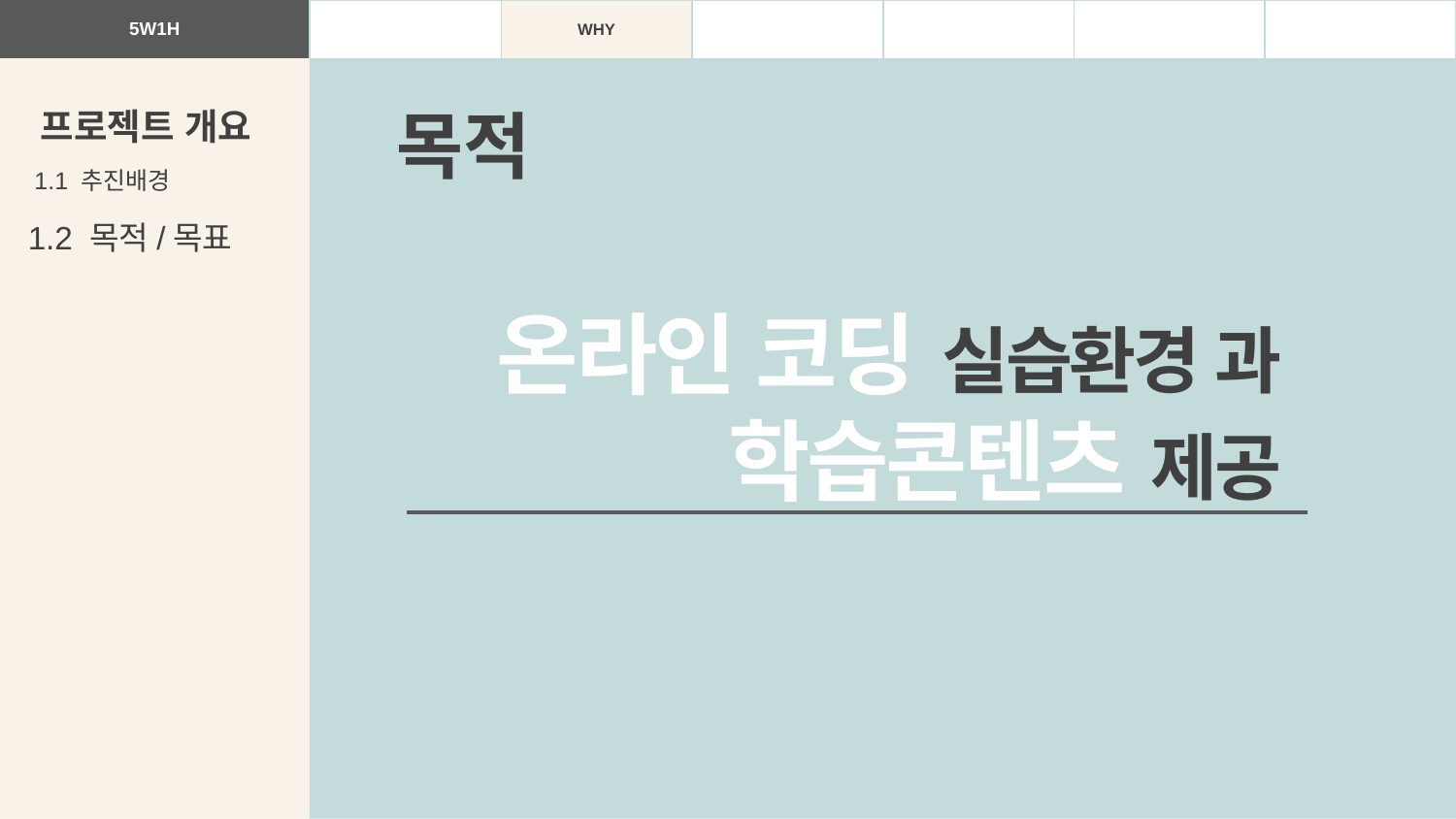

| 5W1H | WHAT | WHY | WHO | WHEN | WHERE | HOW |
| --- | --- | --- | --- | --- | --- | --- |
목적
프로젝트 개요
1.1 추진배경
1.2 목적/목표
온라인 코딩 실습환경 과
학습콘텐츠 제공